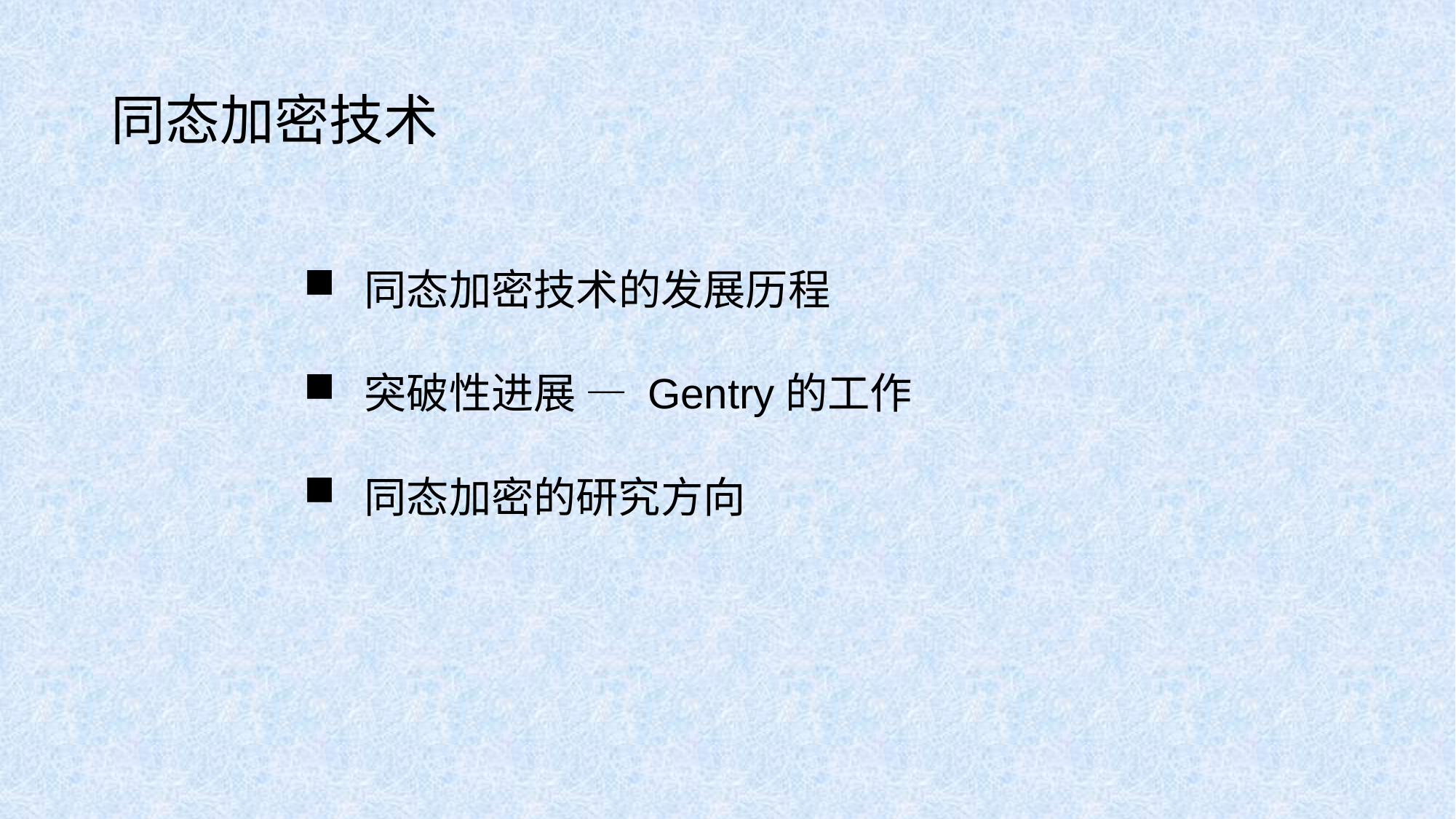

# 同态加密技术

 同态加密技术的发展历程
 突破性进展 — Gentry的工作
 同态加密的研究方向